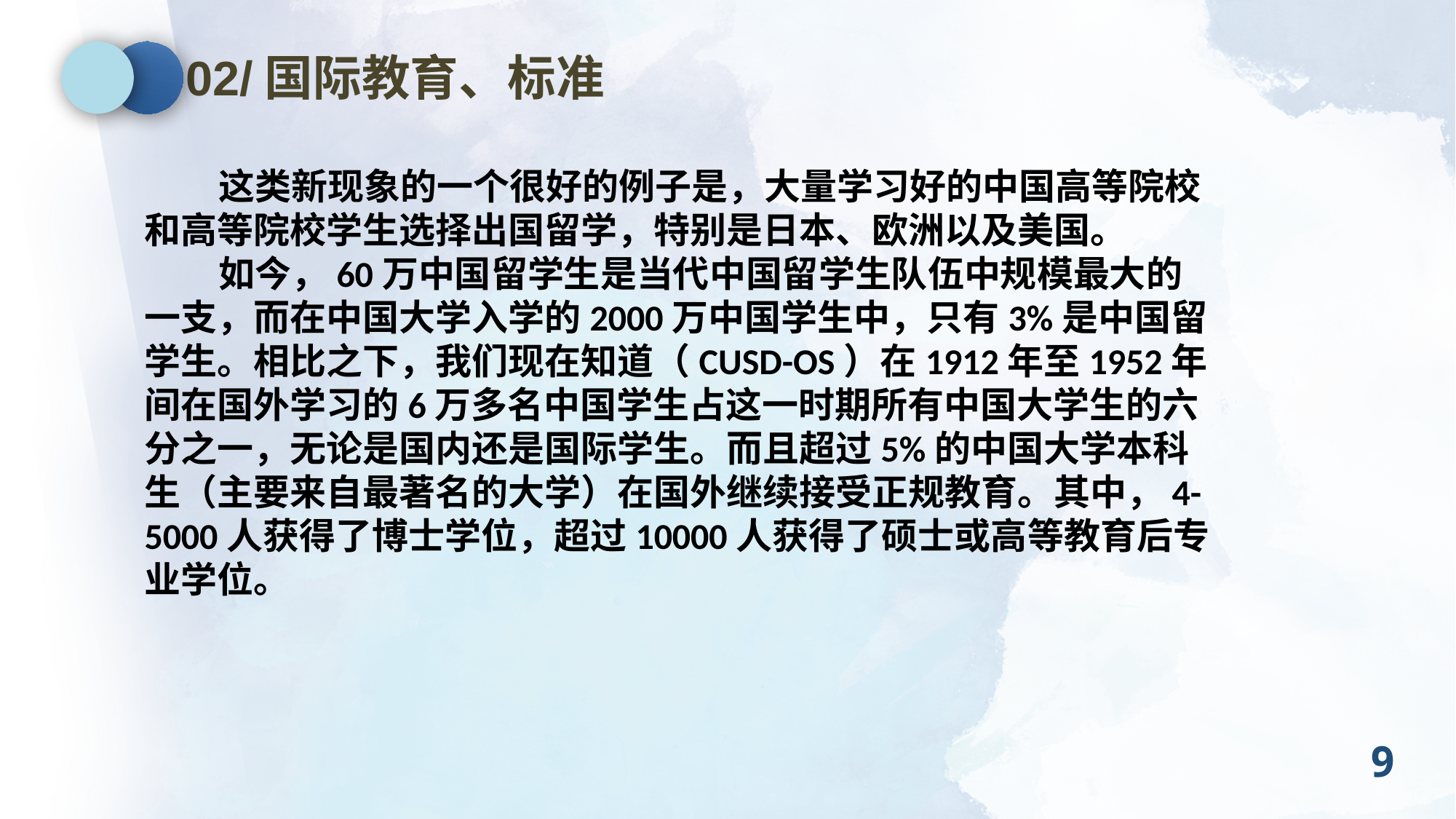

02/国际教育、标准
        这类新现象的一个很好的例子是，大量学习好的中国高等院校和高等院校学生选择出国留学，特别是日本、欧洲以及美国。
        如今，60万中国留学生是当代中国留学生队伍中规模最大的一支，而在中国大学入学的2000万中国学生中，只有3%是中国留学生。相比之下，我们现在知道（CUSD-OS）在1912年至1952年间在国外学习的6万多名中国学生占这一时期所有中国大学生的六分之一，无论是国内还是国际学生。而且超过5%的中国大学本科生（主要来自最著名的大学）在国外继续接受正规教育。其中，4-5000人获得了博士学位，超过10000人获得了硕士或高等教育后专业学位。
9